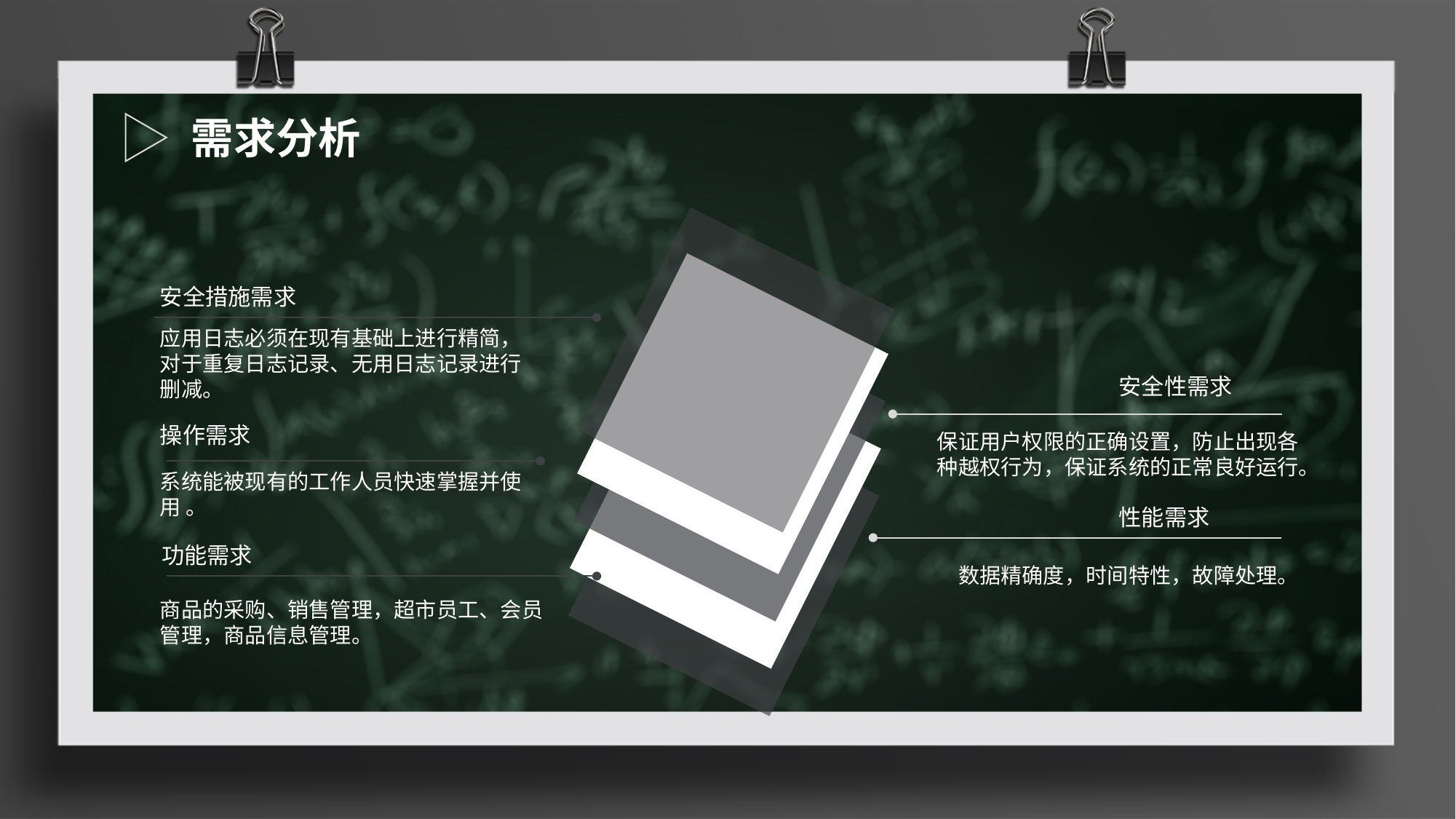

需求分析

安全措施需求

应用日志必须在现有基础上进行精简，对于重复日志记录、无用日志记录进行删减。

安全性需求

操作需求
保证用户权限的正确设置，防止出现各种越权行为，保证系统的正常良好运行。

系统能被现有的工作人员快速掌握并使用 。
性能需求
功能需求
数据精确度，时间特性，故障处理。

商品的采购、销售管理，超市员工、会员管理，商品信息管理。